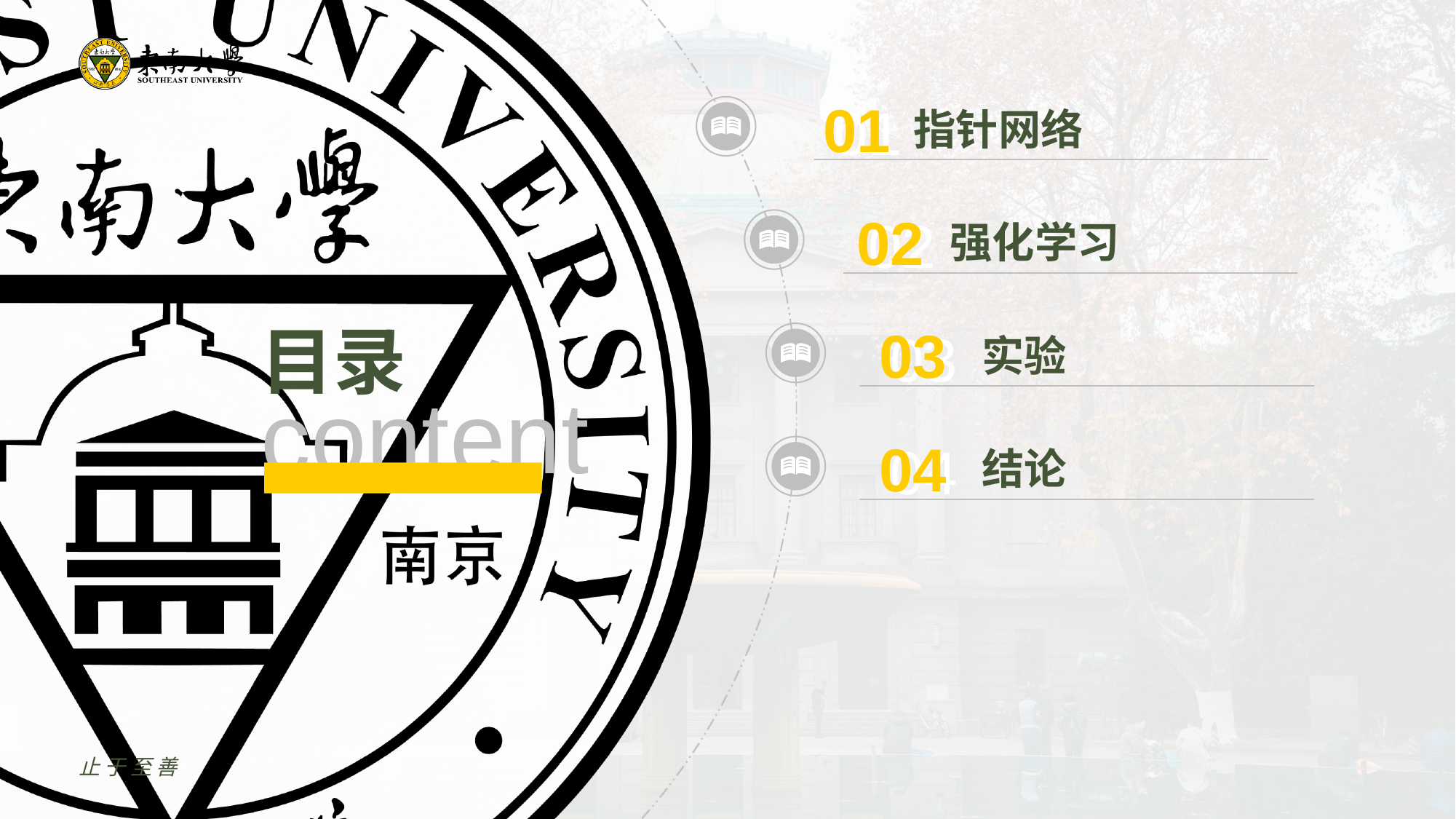

01
01

指针网络
02
02

强化学习
03
03

实验
04
04

结论

止于至善